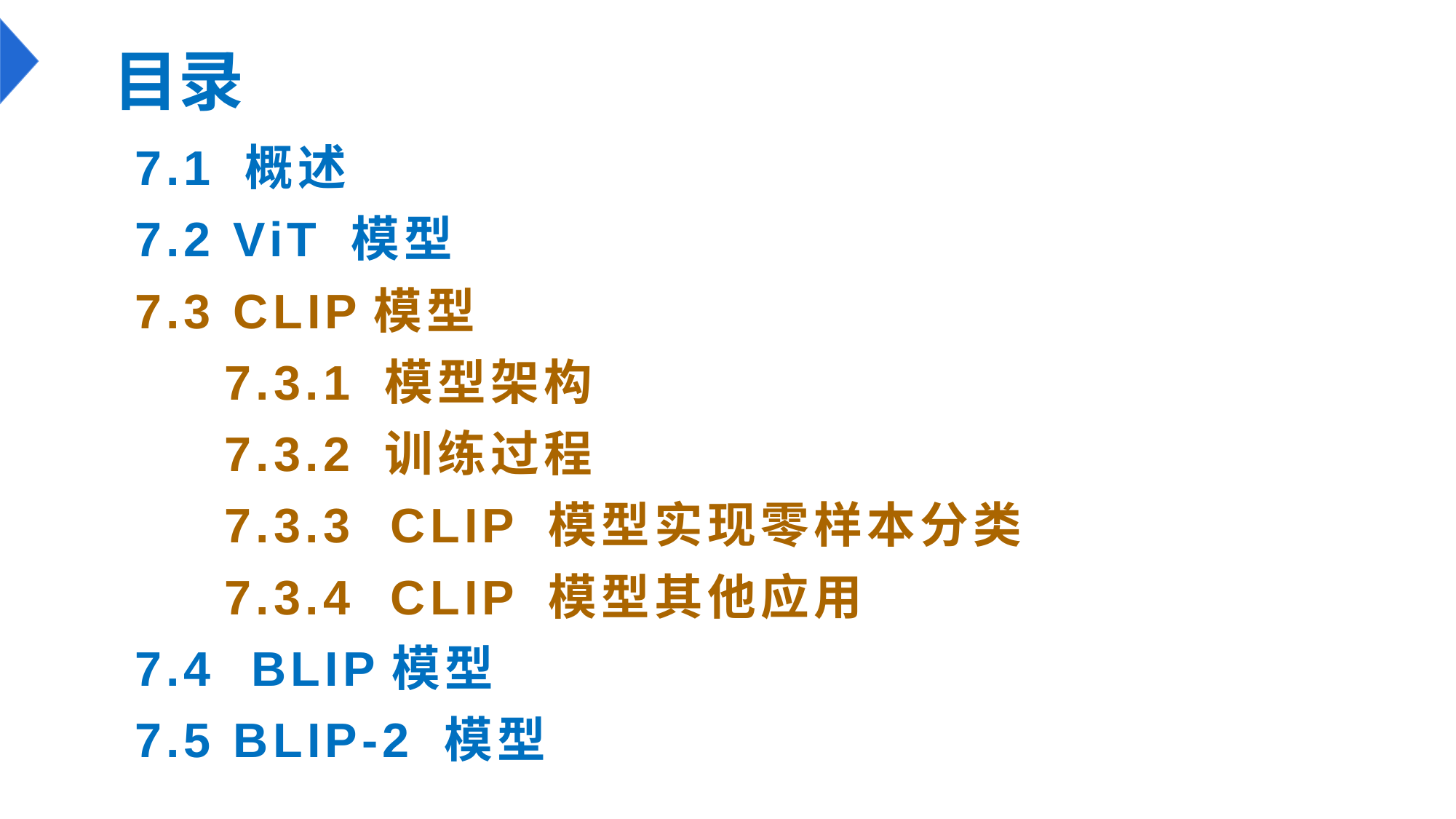

目录
# 7.1 概述 7.2 ViT 模型 7.3 CLIP模型 7.3.1 模型架构 7.3.2 训练过程 7.3.3  CLIP 模型实现零样本分类 7.3.4  CLIP 模型其他应用 7.4  BLIP模型 7.5 BLIP-2 模型